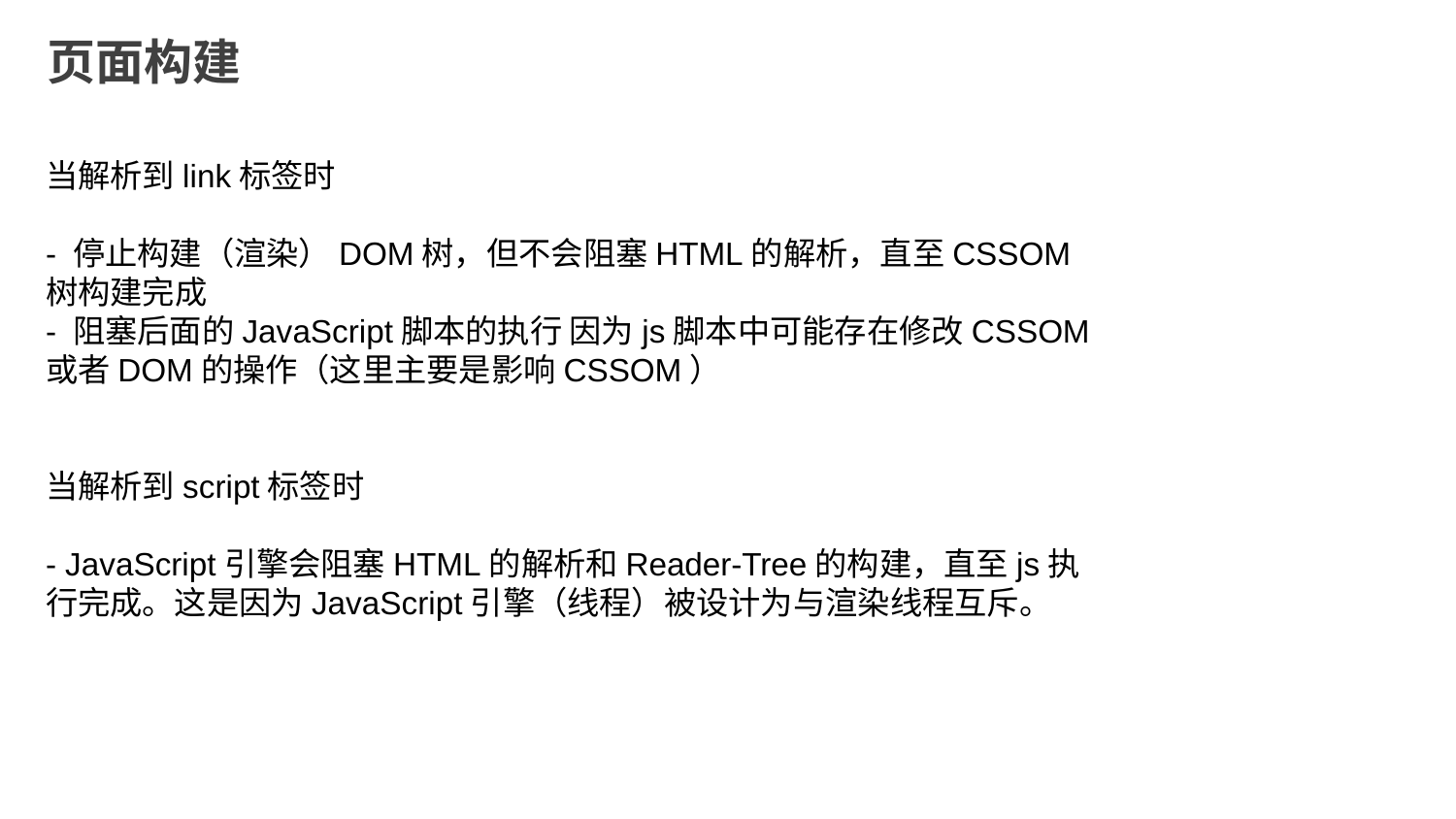

页面构建
当解析到link标签时

- 停止构建（渲染）DOM树，但不会阻塞HTML的解析，直至CSSOM树构建完成
- 阻塞后面的JavaScript脚本的执行 因为js脚本中可能存在修改CSSOM或者DOM的操作（这里主要是影响CSSOM）

当解析到script标签时

- JavaScript引擎会阻塞HTML的解析和Reader-Tree的构建，直至js执行完成。这是因为JavaScript引擎（线程）被设计为与渲染线程互斥。